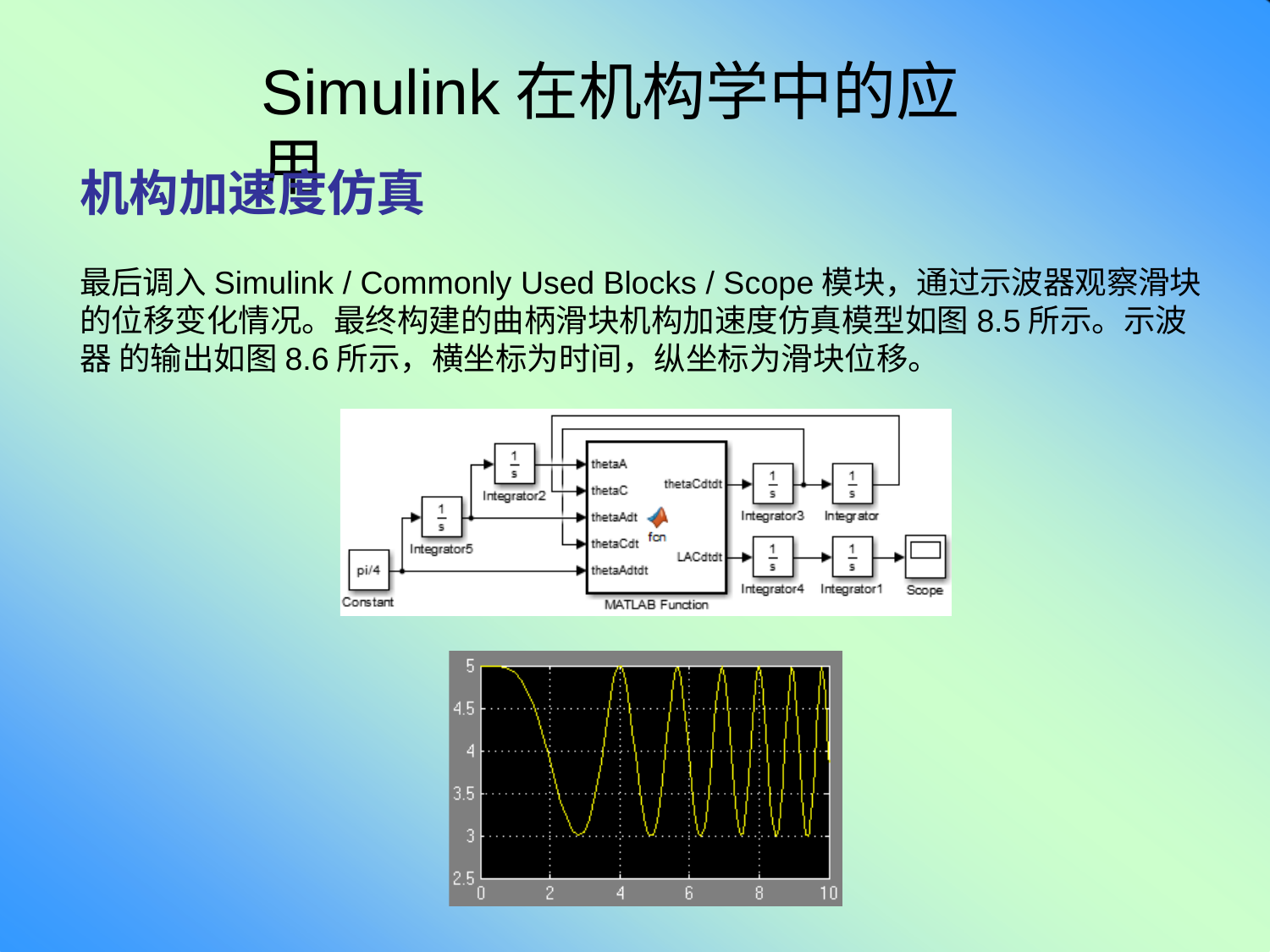

# Simulink在机构学中的应用
机构加速度仿真
最后调入Simulink / Commonly Used Blocks / Scope模块，通过示波器观察滑块 的位移变化情况。最终构建的曲柄滑块机构加速度仿真模型如图8.5所示。示波器 的输出如图8.6所示，横坐标为时间，纵坐标为滑块位移。